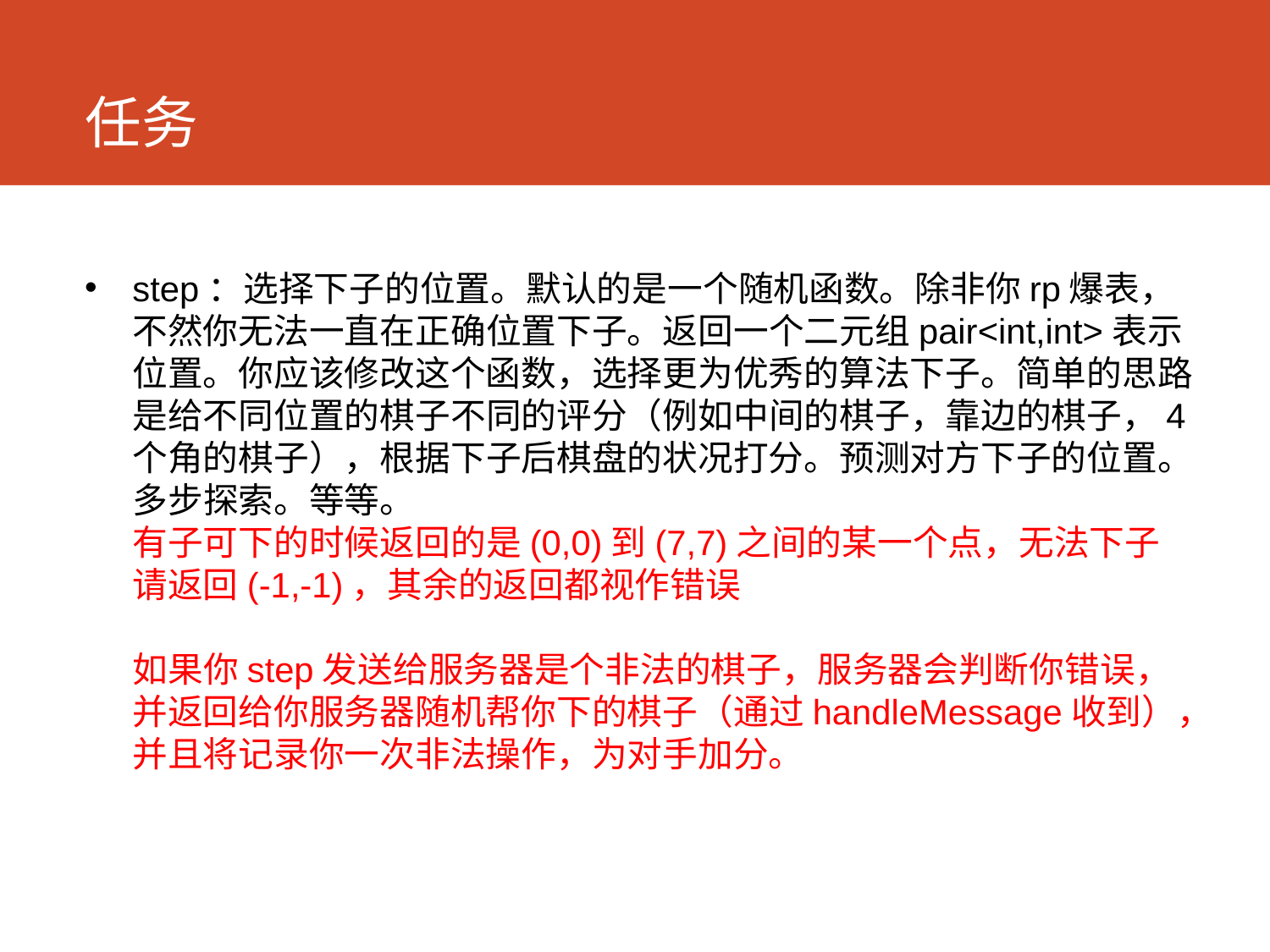

# 任务

step：选择下子的位置。默认的是一个随机函数。除非你rp爆表，不然你无法一直在正确位置下子。返回一个二元组pair<int,int>表示位置。你应该修改这个函数，选择更为优秀的算法下子。简单的思路是给不同位置的棋子不同的评分（例如中间的棋子，靠边的棋子，4个角的棋子），根据下子后棋盘的状况打分。预测对方下子的位置。多步探索。等等。
有子可下的时候返回的是(0,0)到(7,7)之间的某一个点，无法下子请返回(-1,-1)，其余的返回都视作错误
如果你step发送给服务器是个非法的棋子，服务器会判断你错误，并返回给你服务器随机帮你下的棋子（通过handleMessage收到），并且将记录你一次非法操作，为对手加分。